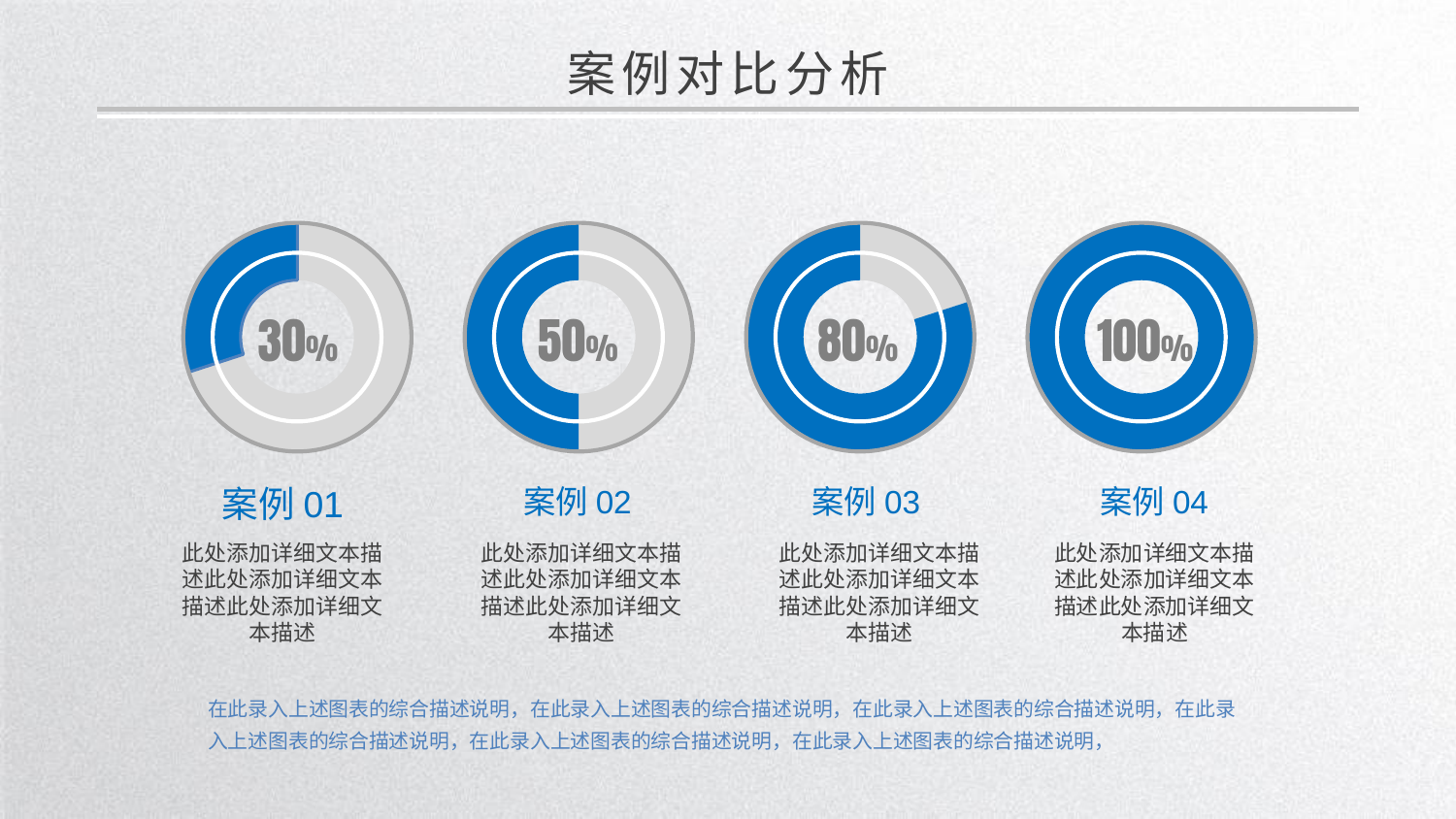

案例对比分析

### Chart

| Category | 列1 |
|---|---|
| 第一季度 | 70.0 |
| 第二季度 | 30.0 |
30%

### Chart

| Category | 列1 |
|---|---|
| 第一季度 | 50.0 |
| 第二季度 | 50.0 |
50%

### Chart

| Category | 列1 |
|---|---|
| 第一季度 | 20.0 |
| 第二季度 | 80.0 |
80%

### Chart

| Category | 列1 |
|---|---|
| 第一季度 | 0.0 |
| 第二季度 | 100.0 |
100%
案例01
案例02
案例03
案例04
此处添加详细文本描述此处添加详细文本描述此处添加详细文本描述
此处添加详细文本描述此处添加详细文本描述此处添加详细文本描述
此处添加详细文本描述此处添加详细文本描述此处添加详细文本描述
此处添加详细文本描述此处添加详细文本描述此处添加详细文本描述
在此录入上述图表的综合描述说明，在此录入上述图表的综合描述说明，在此录入上述图表的综合描述说明，在此录入上述图表的综合描述说明，在此录入上述图表的综合描述说明，在此录入上述图表的综合描述说明，